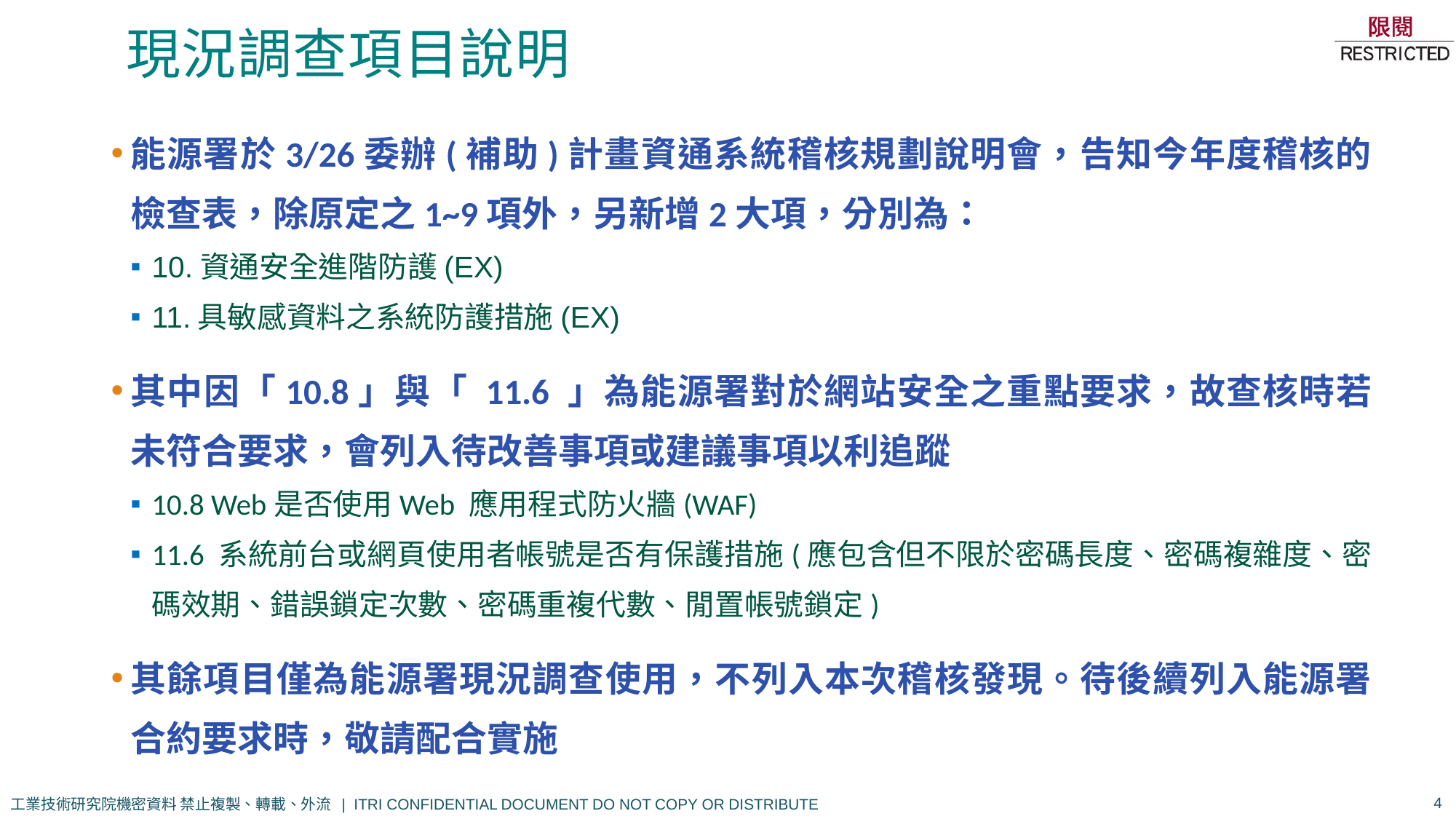

# 現況調查項目說明
能源署於3/26委辦(補助)計畫資通系統稽核規劃說明會，告知今年度稽核的檢查表，除原定之1~9項外，另新增2大項，分別為：
10.資通安全進階防護(EX)
11.具敏感資料之系統防護措施(EX)
其中因「10.8」與「 11.6 」為能源署對於網站安全之重點要求，故查核時若未符合要求，會列入待改善事項或建議事項以利追蹤
10.8 Web是否使用Web 應用程式防火牆(WAF)
11.6 系統前台或網頁使用者帳號是否有保護措施(應包含但不限於密碼長度、密碼複雜度、密碼效期、錯誤鎖定次數、密碼重複代數、閒置帳號鎖定)
其餘項目僅為能源署現況調查使用，不列入本次稽核發現。待後續列入能源署合約要求時，敬請配合實施
4